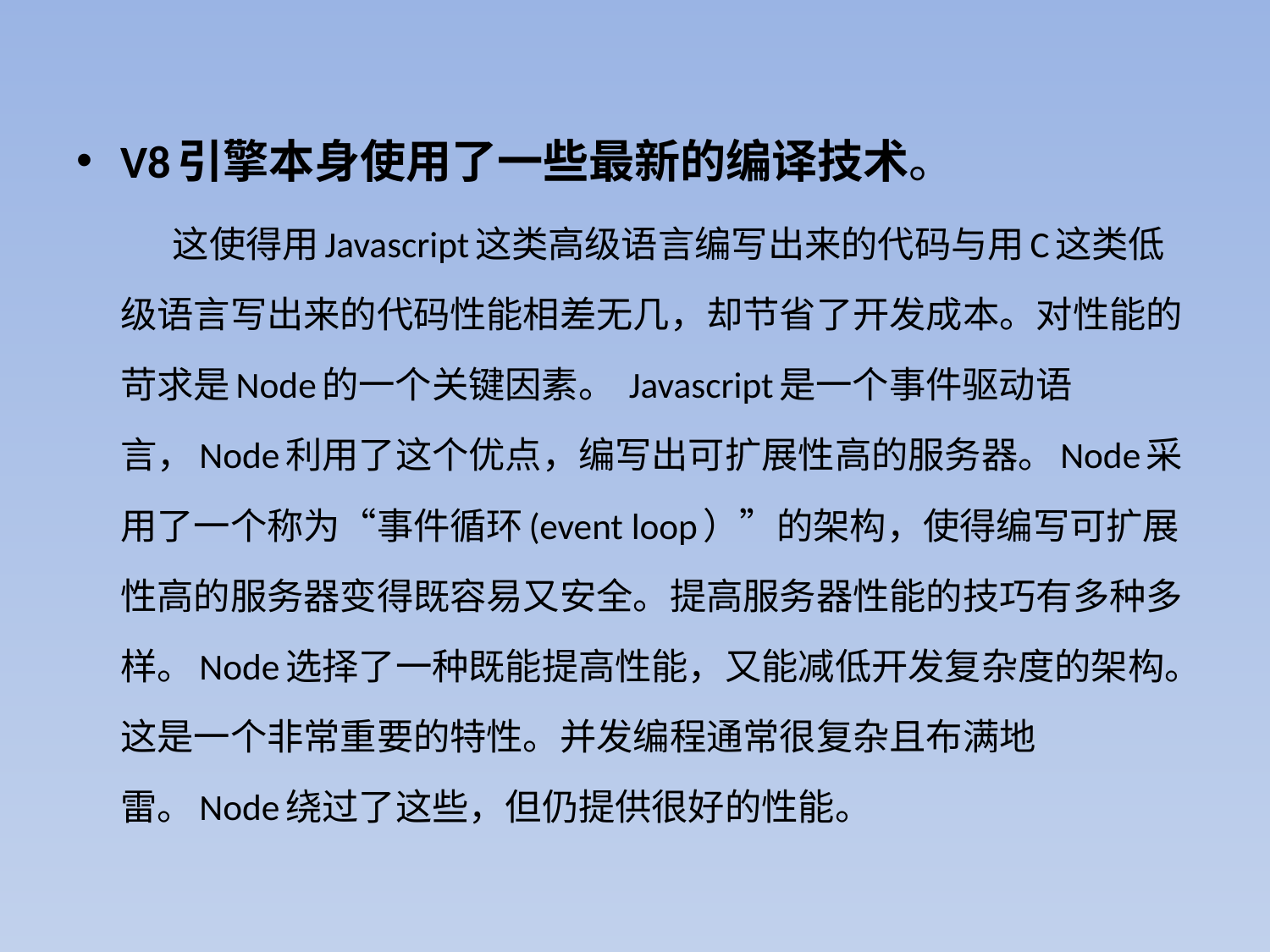

V8引擎本身使用了一些最新的编译技术。
           这使得用Javascript这类高级语言编写出来的代码与用C这类低级语言写出来的代码性能相差无几，却节省了开发成本。对性能的苛求是Node的一个关键因素。 Javascript是一个事件驱动语言，Node利用了这个优点，编写出可扩展性高的服务器。Node采用了一个称为“事件循环(event loop）”的架构，使得编写可扩展性高的服务器变得既容易又安全。提高服务器性能的技巧有多种多样。Node选择了一种既能提高性能，又能减低开发复杂度的架构。这是一个非常重要的特性。并发编程通常很复杂且布满地雷。Node绕过了这些，但仍提供很好的性能。